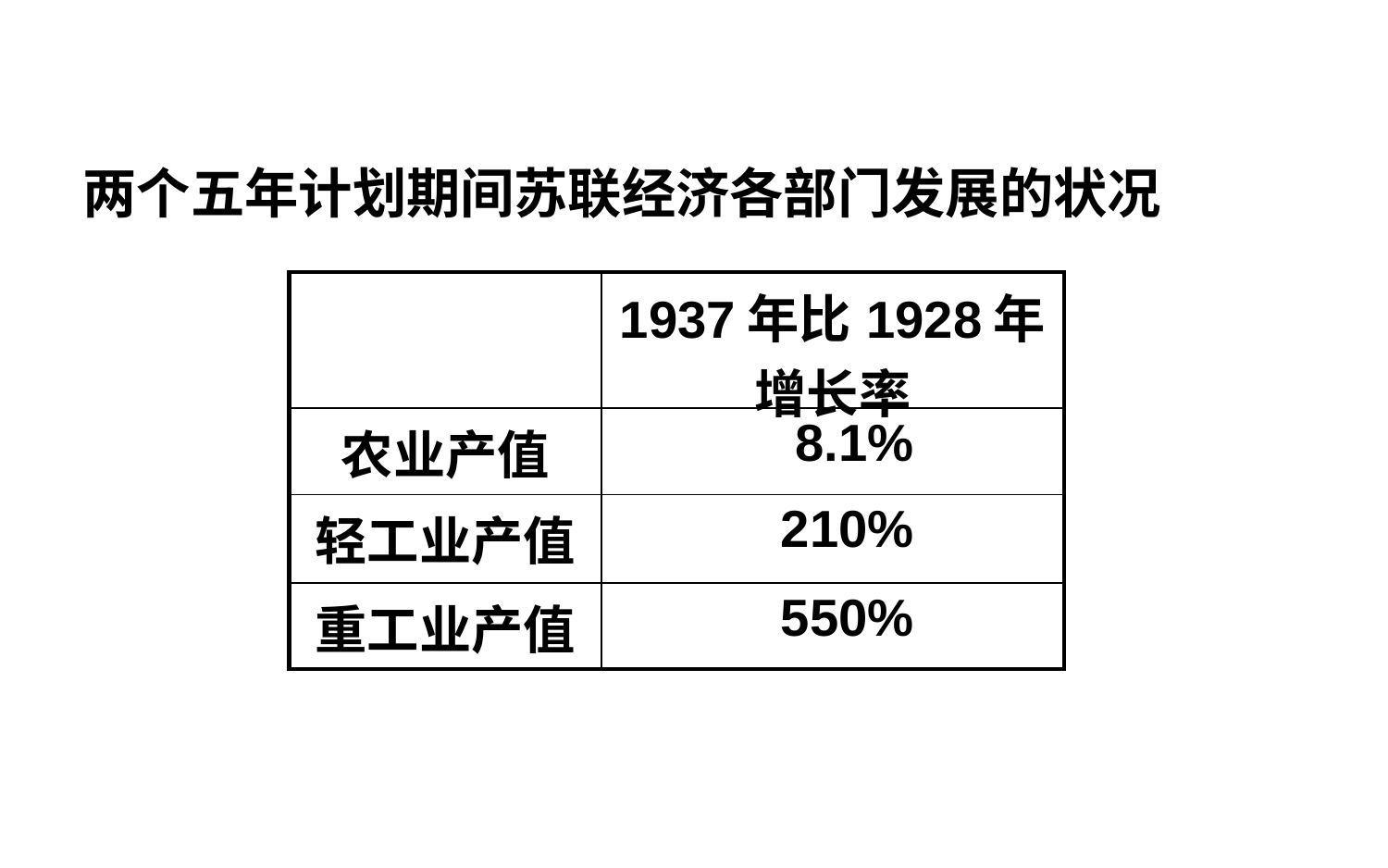

两个五年计划期间苏联经济各部门发展的状况
|  | 1937年比1928年 增长率 |
| --- | --- |
| 农业产值 | 8.1% |
| 轻工业产值 | 210% |
| 重工业产值 | 550% |